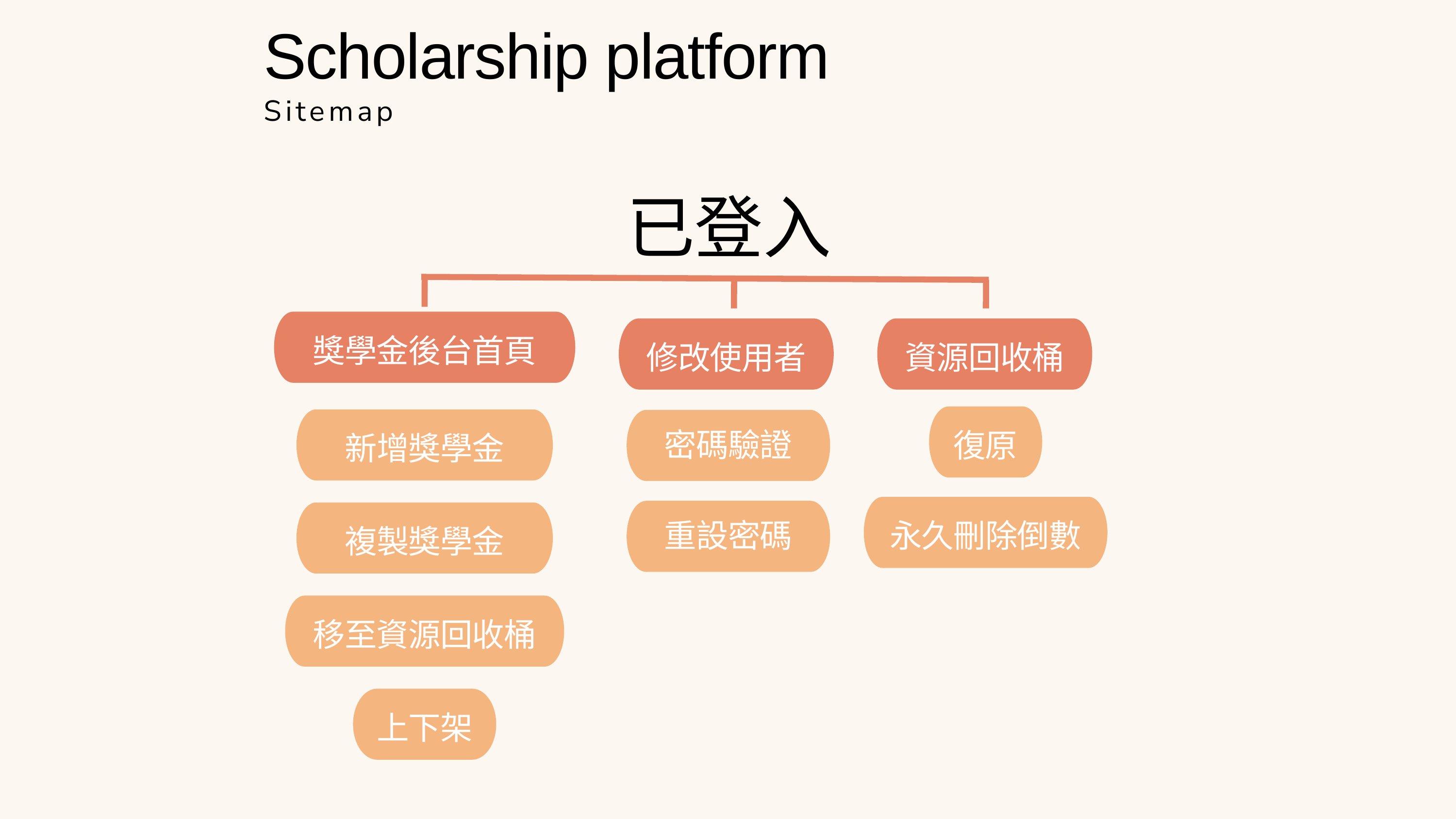

Scholarship platform
Sitemap
已登入

獎學金後台首頁

修改使用者

資源回收桶

密碼驗證

復原

新增獎學金

重設密碼

永久刪除倒數

複製獎學金

移至資源回收桶

上下架